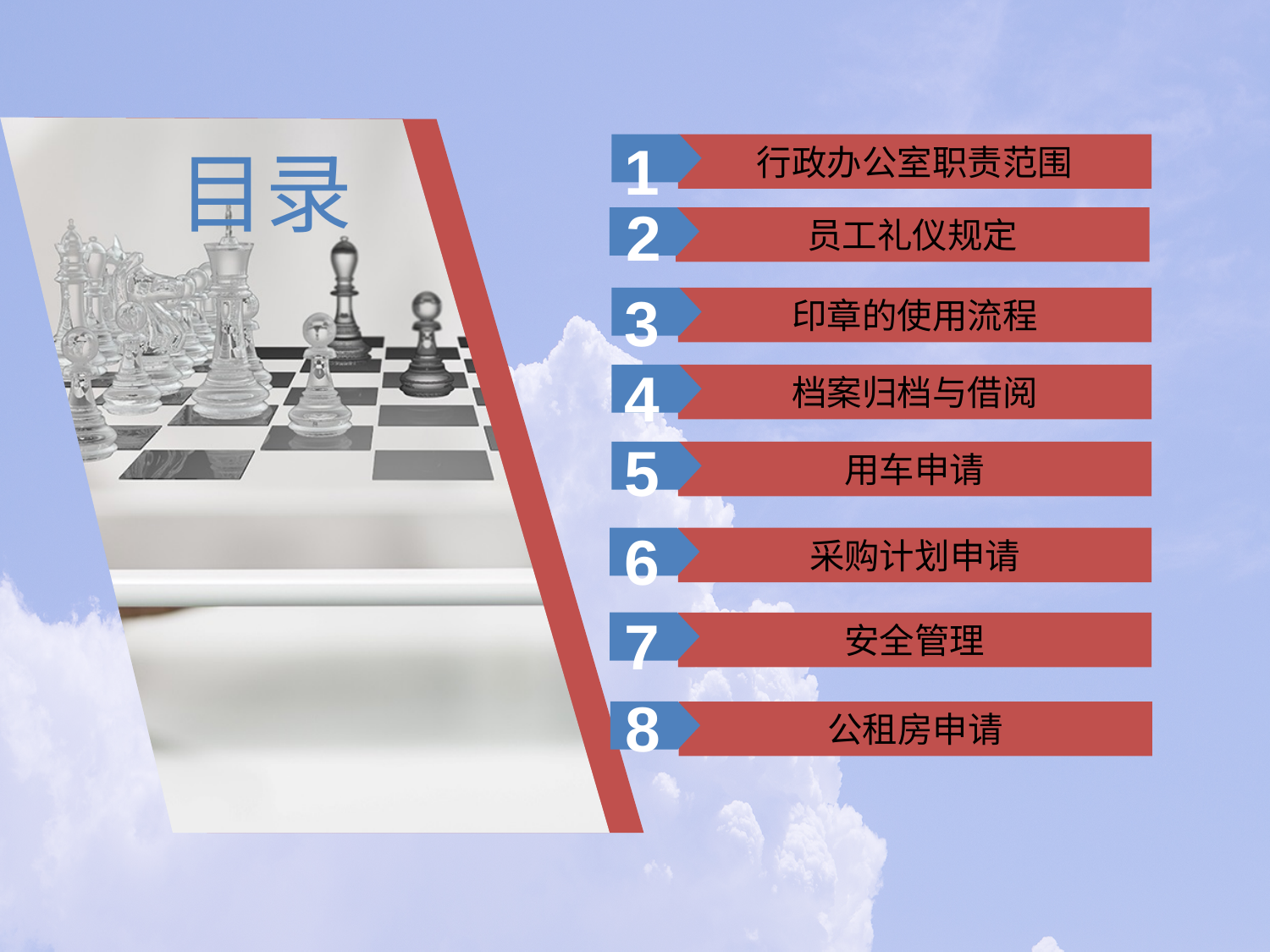

1
目录

行政办公室职责范围
2

员工礼仪规定
3

印章的使用流程
4

档案归档与借阅
5

用车申请
6

采购计划申请
7

安全管理
8

公租房申请